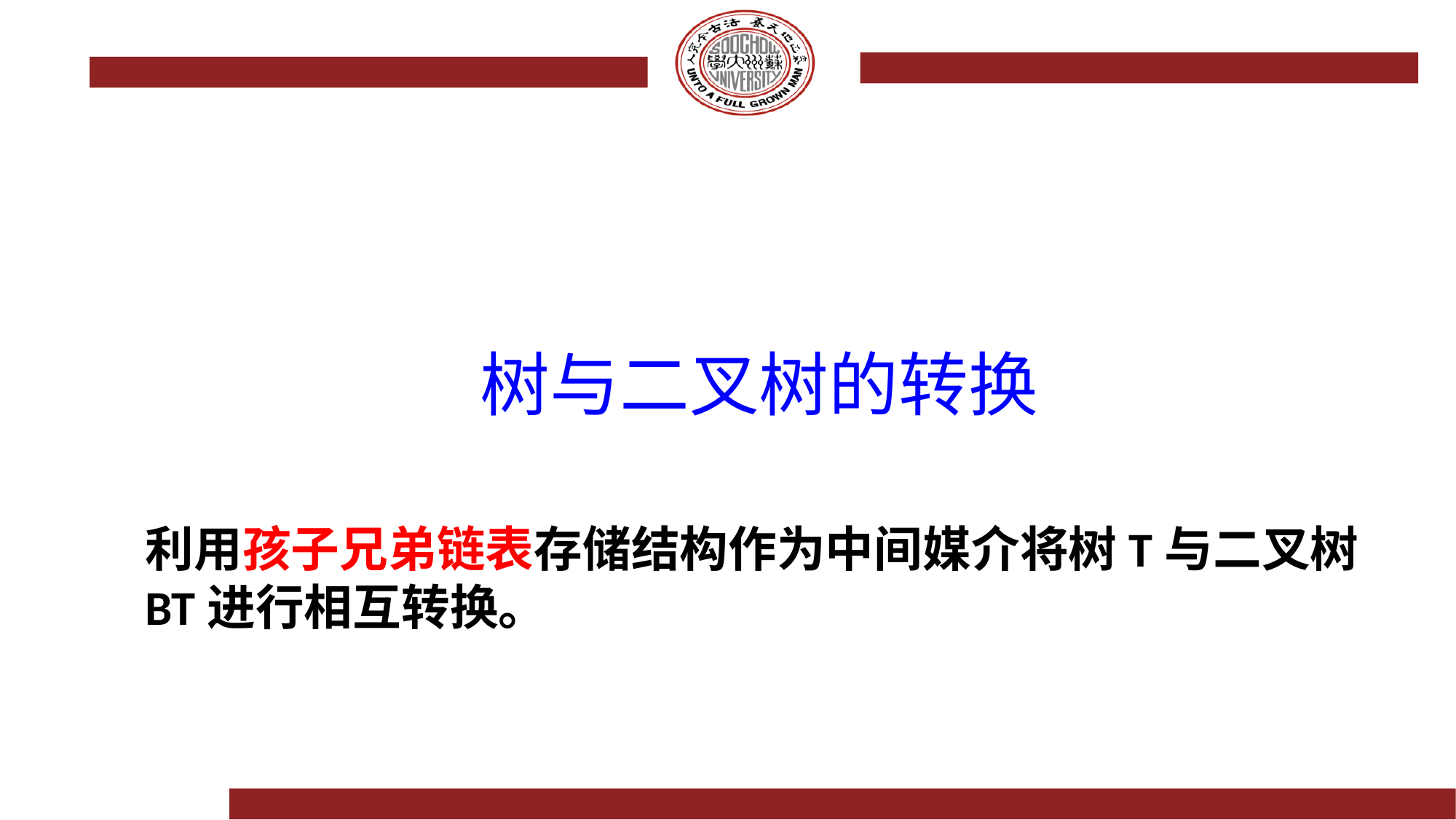

# 树与二叉树的转换
利用孩子兄弟链表存储结构作为中间媒介将树T与二叉树BT进行相互转换。